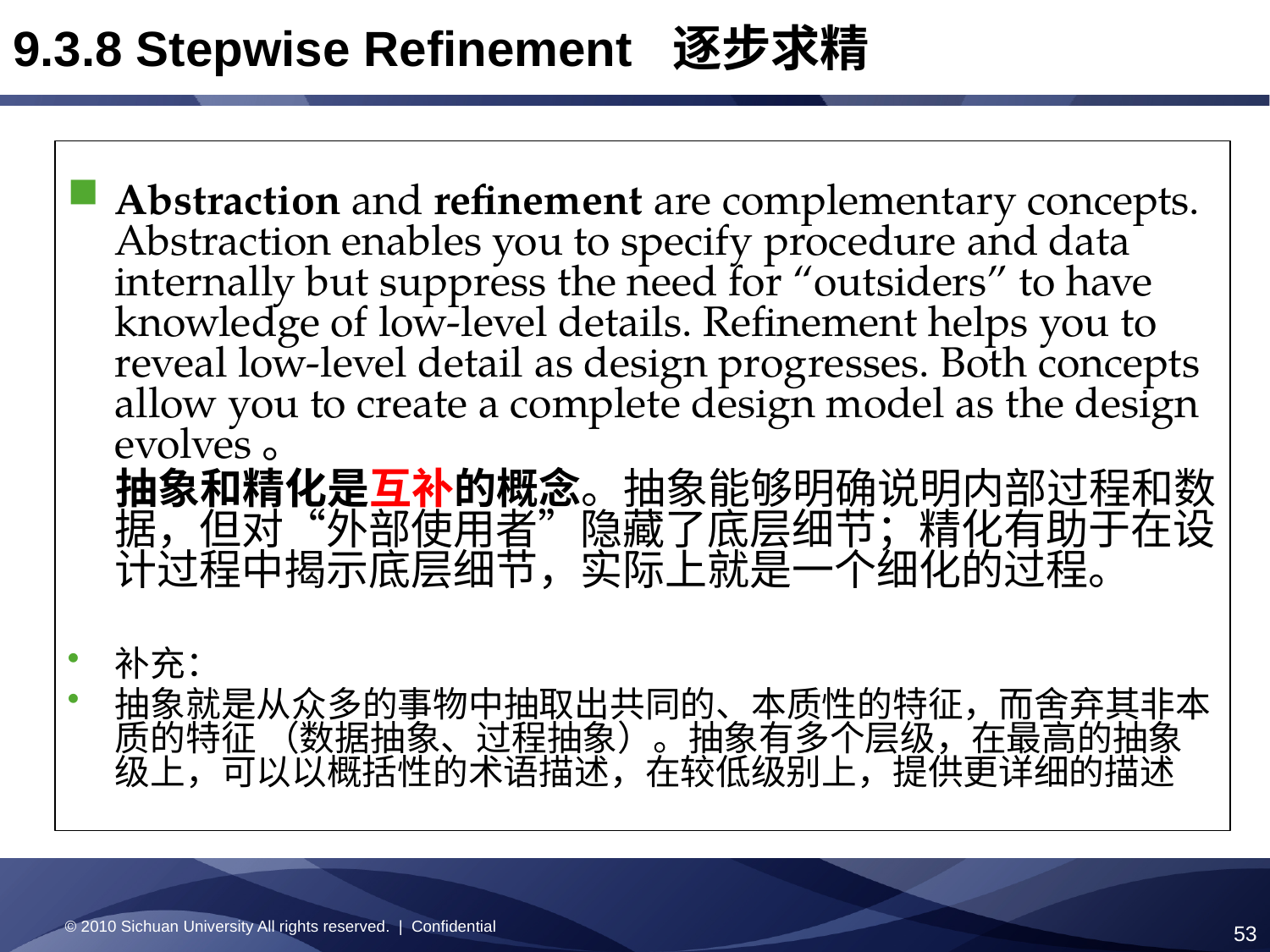

# 9.3.8 Stepwise Refinement  逐步求精

Abstraction and refinement are complementary concepts. Abstraction enables you to specify procedure and data internally but suppress the need for “outsiders” to have knowledge of low-level details. Refinement helps you to reveal low-level detail as design progresses. Both concepts allow you to create a complete design model as the design evolves。
    抽象和精化是互补的概念。抽象能够明确说明内部过程和数据，但对“外部使用者”隐藏了底层细节；精化有助于在设计过程中揭示底层细节，实际上就是一个细化的过程。

补充：
抽象就是从众多的事物中抽取出共同的、本质性的特征，而舍弃其非本质的特征 （数据抽象、过程抽象）。抽象有多个层级，在最高的抽象级上，可以以概括性的术语描述，在较低级别上，提供更详细的描述

© 2010 Sichuan University All rights reserved.  |  Confidential
53